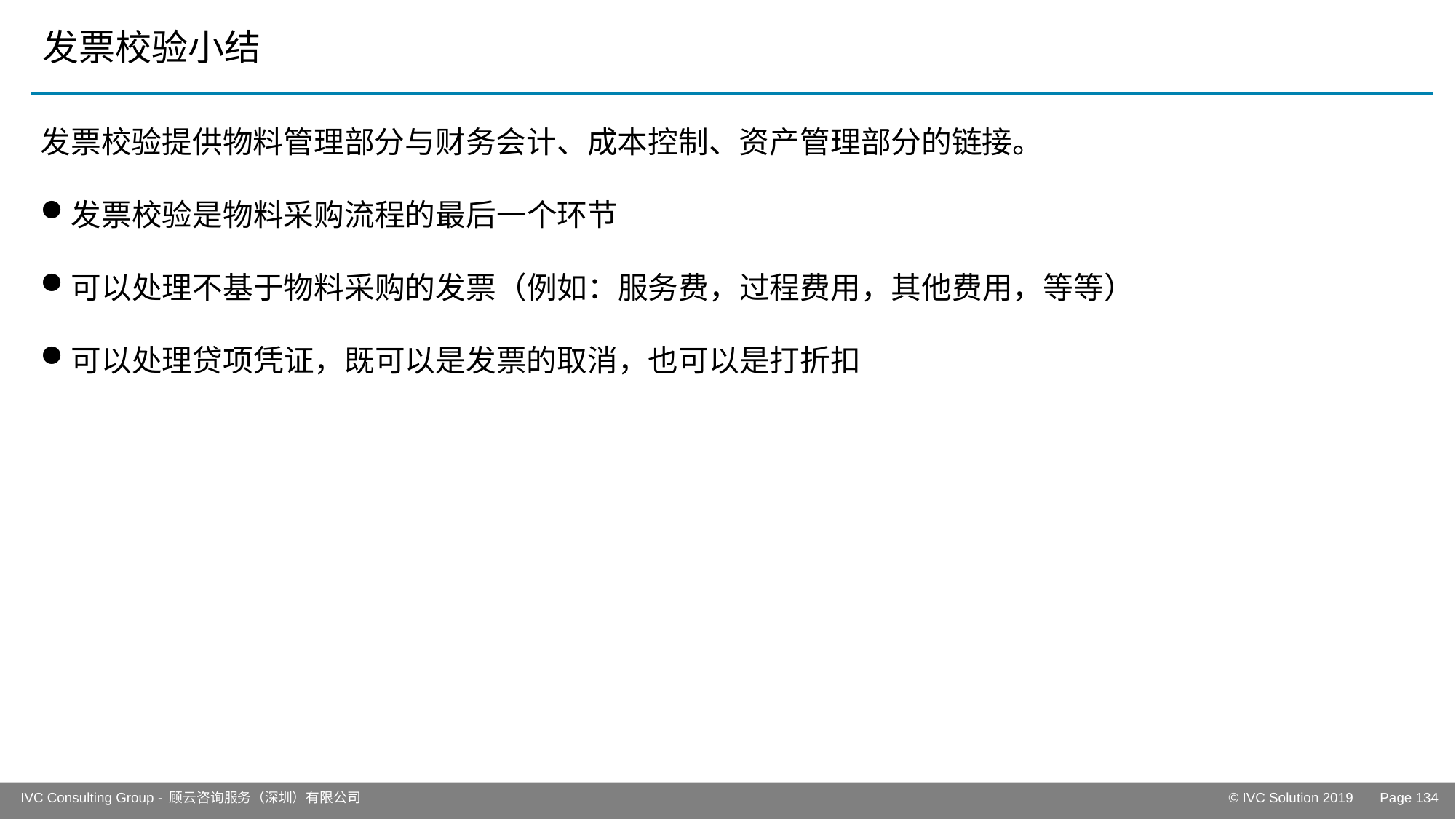

# 发票校验小结
发票校验提供物料管理部分与财务会计、成本控制、资产管理部分的链接。

发票校验是物料采购流程的最后一个环节

可以处理不基于物料采购的发票（例如：服务费，过程费用，其他费用，等等）

可以处理贷项凭证，既可以是发票的取消，也可以是打折扣